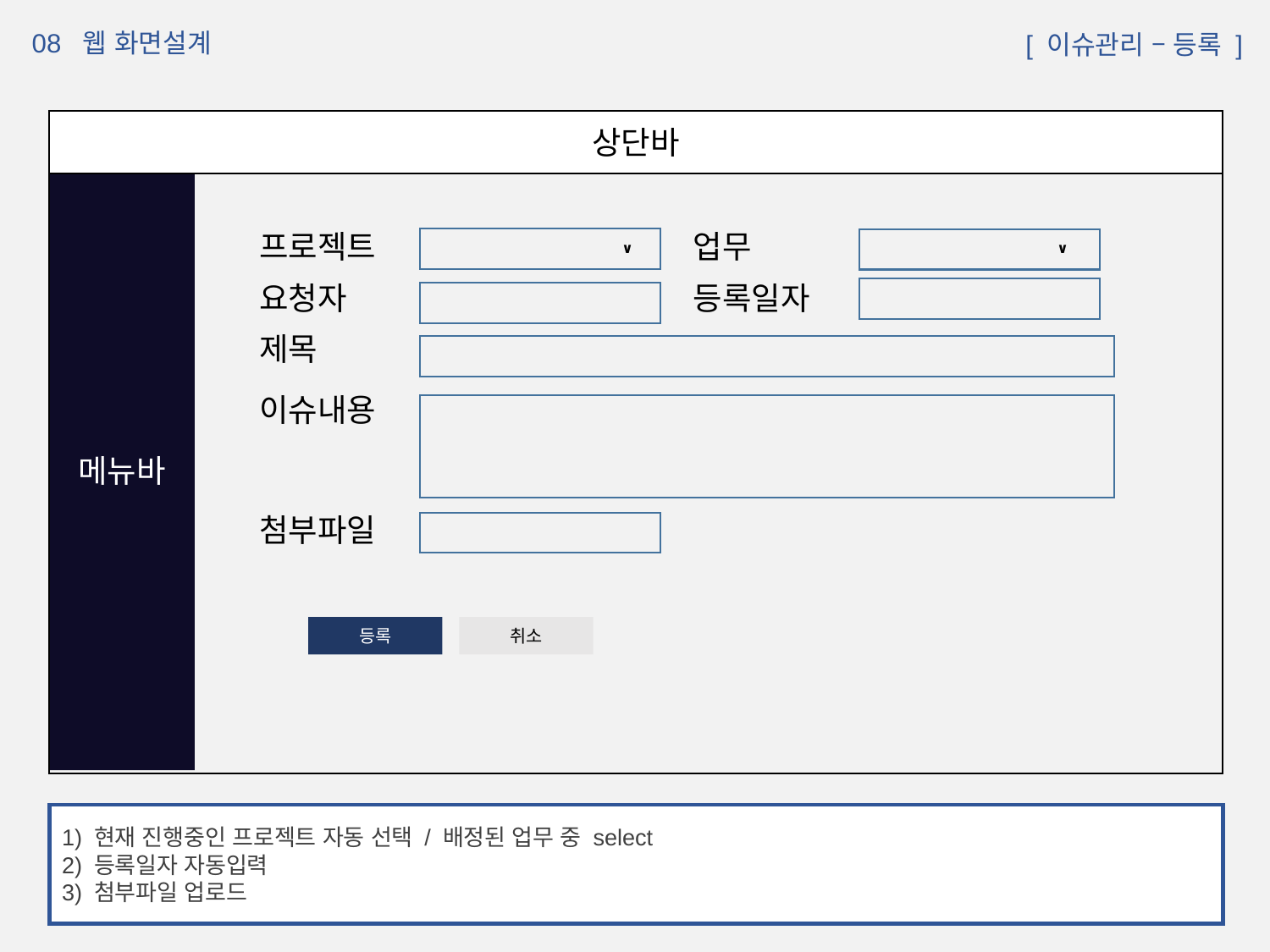

08  웹 화면설계
 [ 이슈관리 – 등록 ]
상단바

메뉴바
프로젝트
업무

∨
∨
요청자
등록일자

제목

이슈내용

첨부파일

등록
취소
1) 현재 진행중인 프로젝트 자동 선택 / 배정된 업무 중 select
2) 등록일자 자동입력
3) 첨부파일 업로드